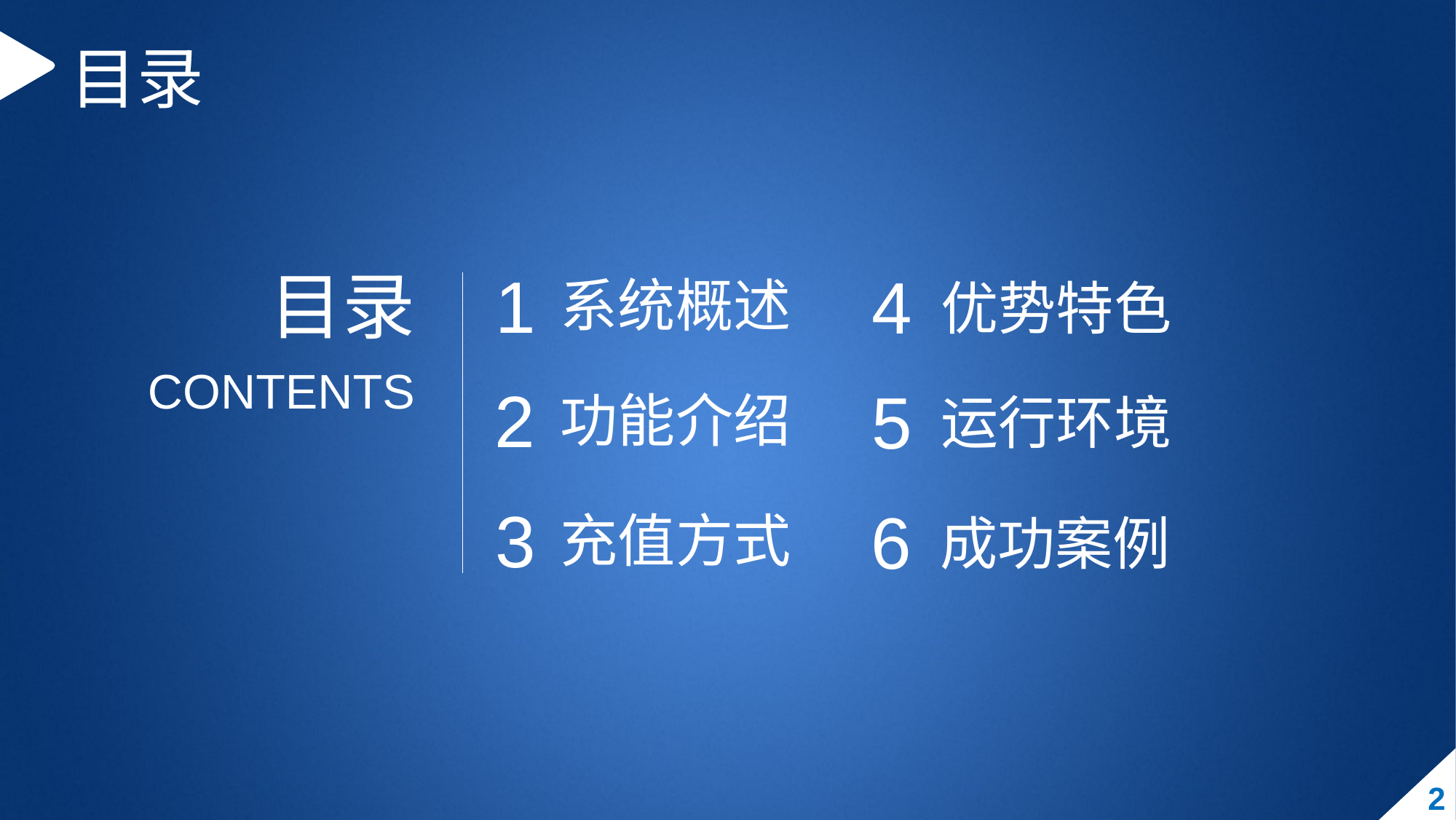

目录
目录
CONTENTS
1
4
系统概述
优势特色
2
5
功能介绍
运行环境
3
6
充值方式
成功案例

2